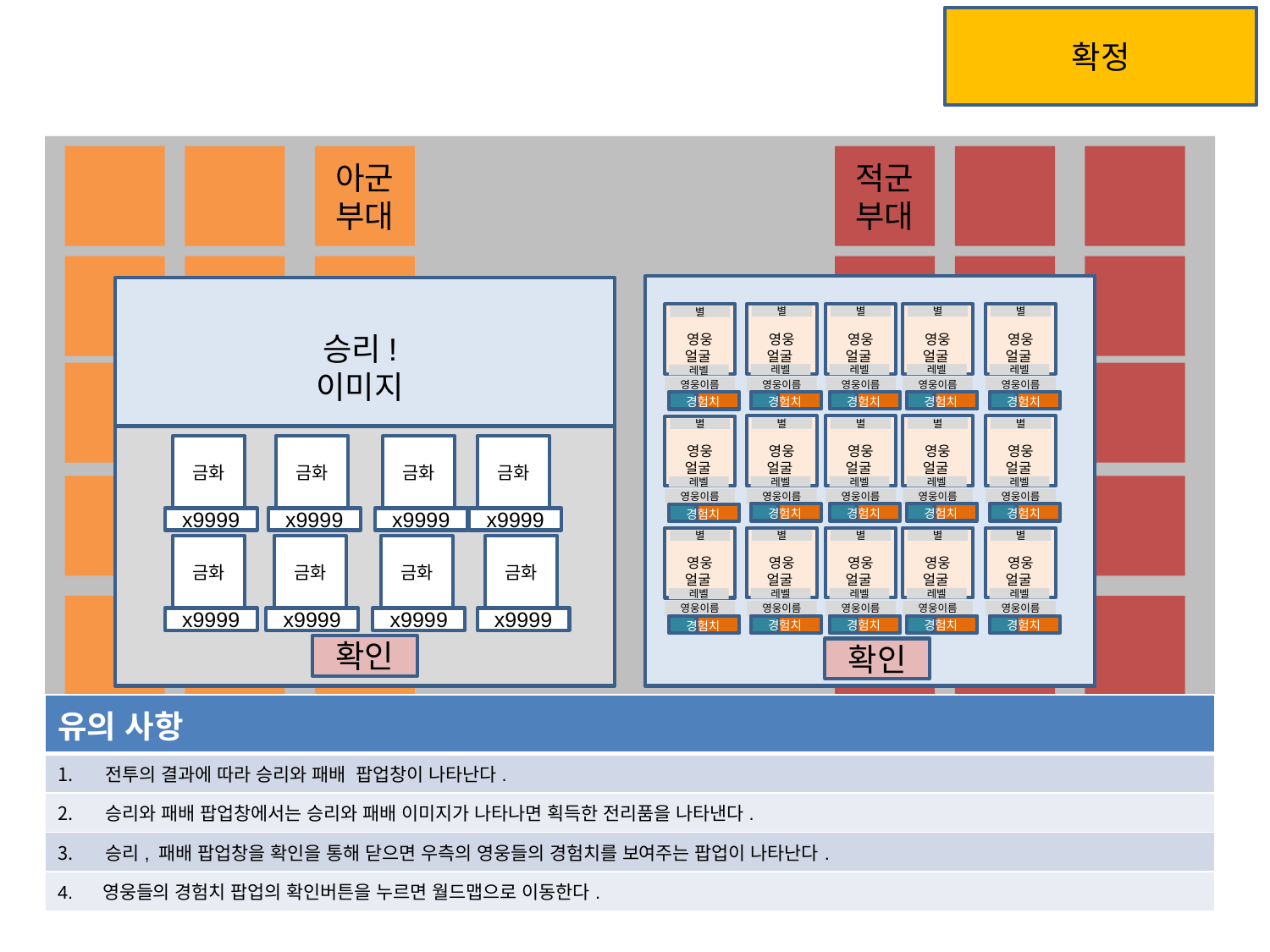

확정

아군 부대

적군 부대

영웅 얼굴
별
레벨
영웅이름
경험치

영웅 얼굴
별
레벨
영웅이름
경험치

영웅 얼굴
별
레벨
영웅이름
경험치

영웅 얼굴
별
레벨
영웅이름
경험치

영웅 얼굴
별
레벨
영웅이름
경험치

승리!
이미지

영웅 얼굴
별
레벨
영웅이름
경험치

영웅 얼굴
별
레벨
영웅이름
경험치

영웅 얼굴
별
레벨
영웅이름
경험치

영웅 얼굴
별
레벨
영웅이름
경험치

영웅 얼굴
별
레벨
영웅이름
경험치

금화
x9999
금화
x9999
금화
x9999
금화
x9999

영웅 얼굴
별
레벨
영웅이름
경험치

영웅 얼굴
별
레벨
영웅이름
경험치

영웅 얼굴
별
레벨
영웅이름
경험치

영웅 얼굴
별
레벨
영웅이름
경험치

영웅 얼굴
별
레벨
영웅이름
경험치

금화
x9999
금화
x9999
금화
x9999
금화
x9999
확인
확인
| 유의 사항 |
| --- |
| 전투의 결과에 따라 승리와 패배 팝업창이 나타난다. |
| 승리와 패배 팝업창에서는 승리와 패배 이미지가 나타나면 획득한 전리품을 나타낸다. |
| 승리, 패배 팝업창을 확인을 통해 닫으면 우측의 영웅들의 경험치를 보여주는 팝업이 나타난다. |
| 4. 영웅들의 경험치 팝업의 확인버튼을 누르면 월드맵으로 이동한다. |